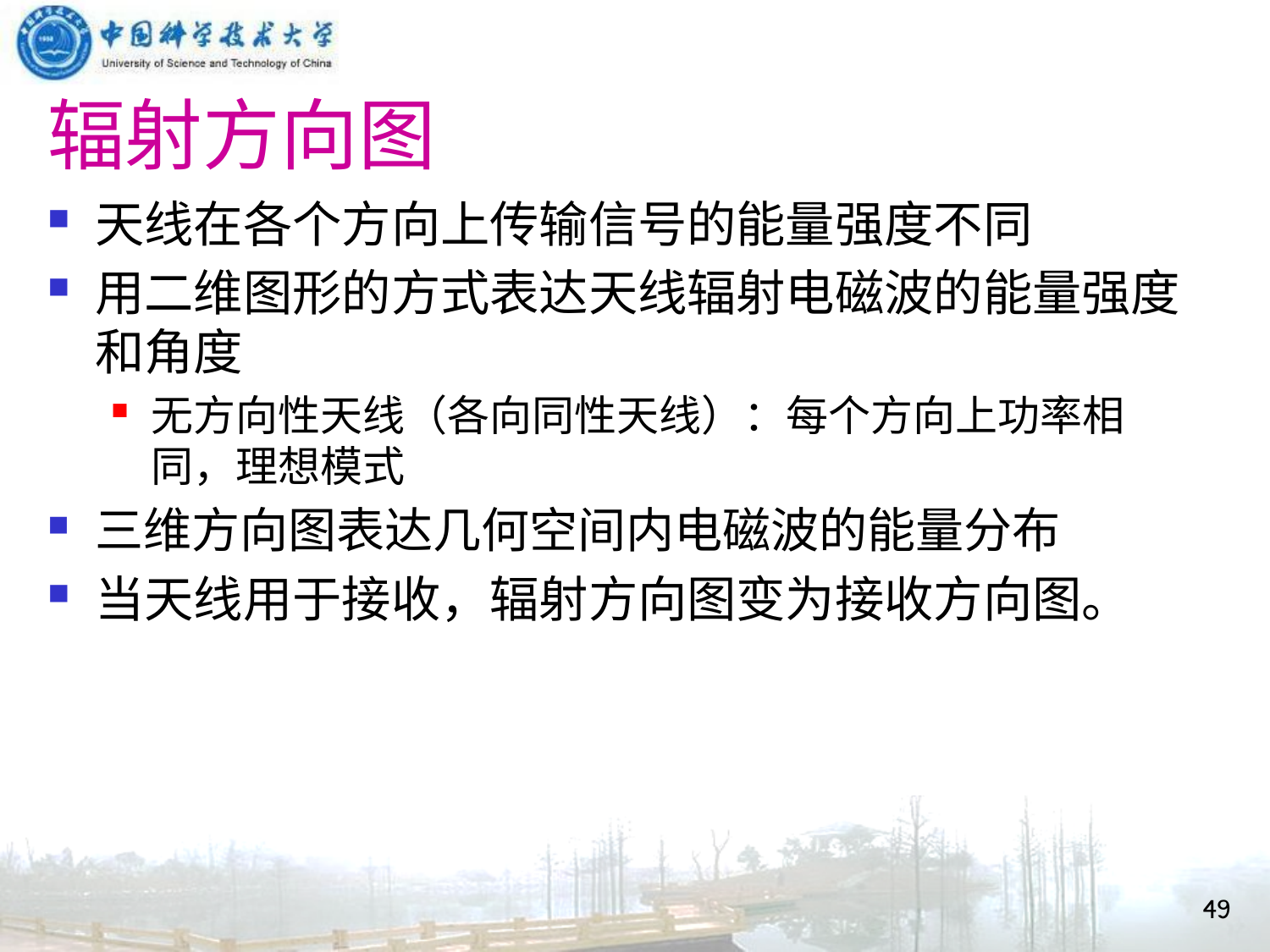

# 辐射方向图
天线在各个方向上传输信号的能量强度不同
用二维图形的方式表达天线辐射电磁波的能量强度和角度
无方向性天线（各向同性天线）：每个方向上功率相同，理想模式
三维方向图表达几何空间内电磁波的能量分布
当天线用于接收，辐射方向图变为接收方向图。
49